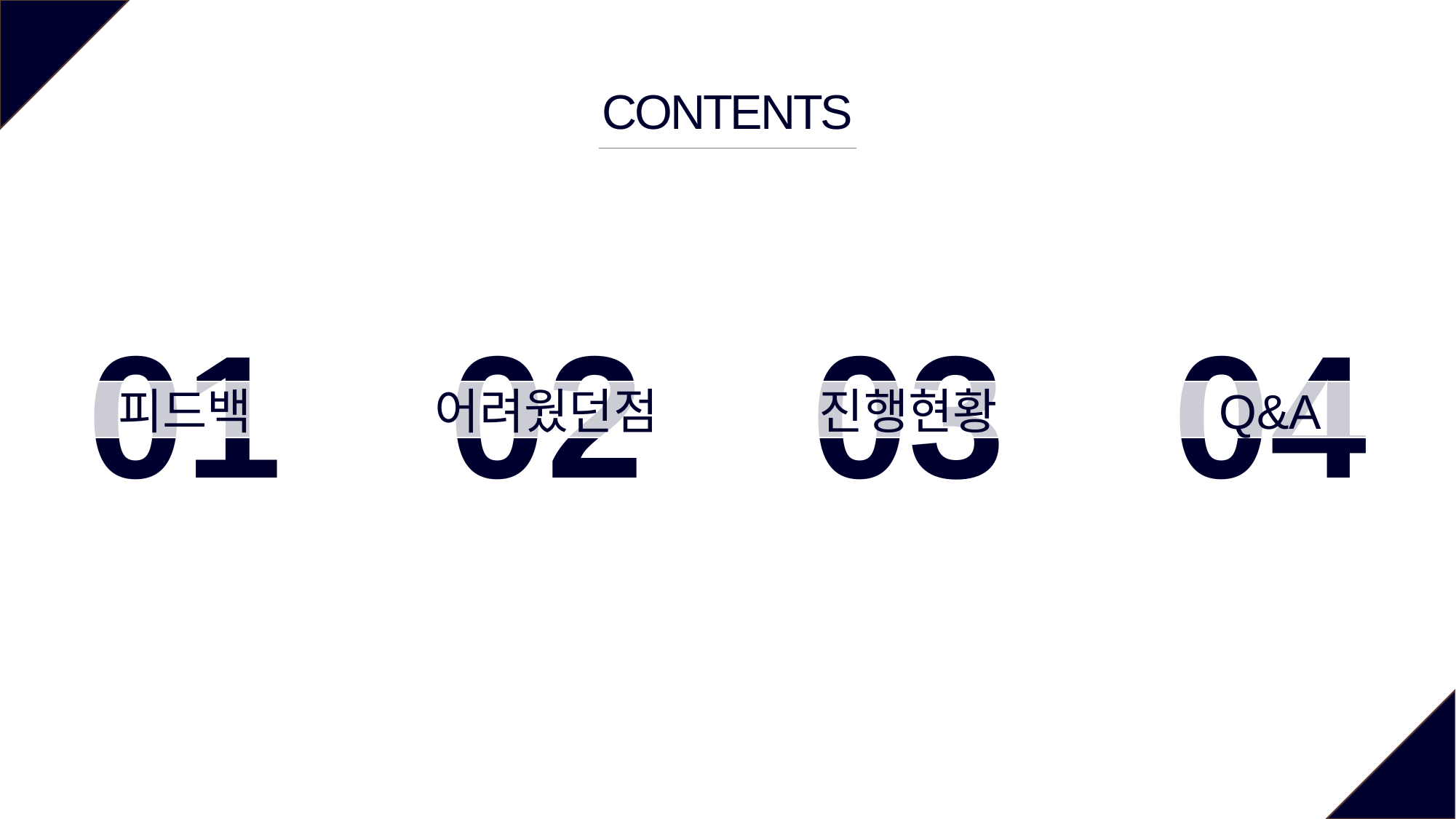

CONTENTS
01
피드백
02
어려웠던점
03
진행현황
04
Q&A